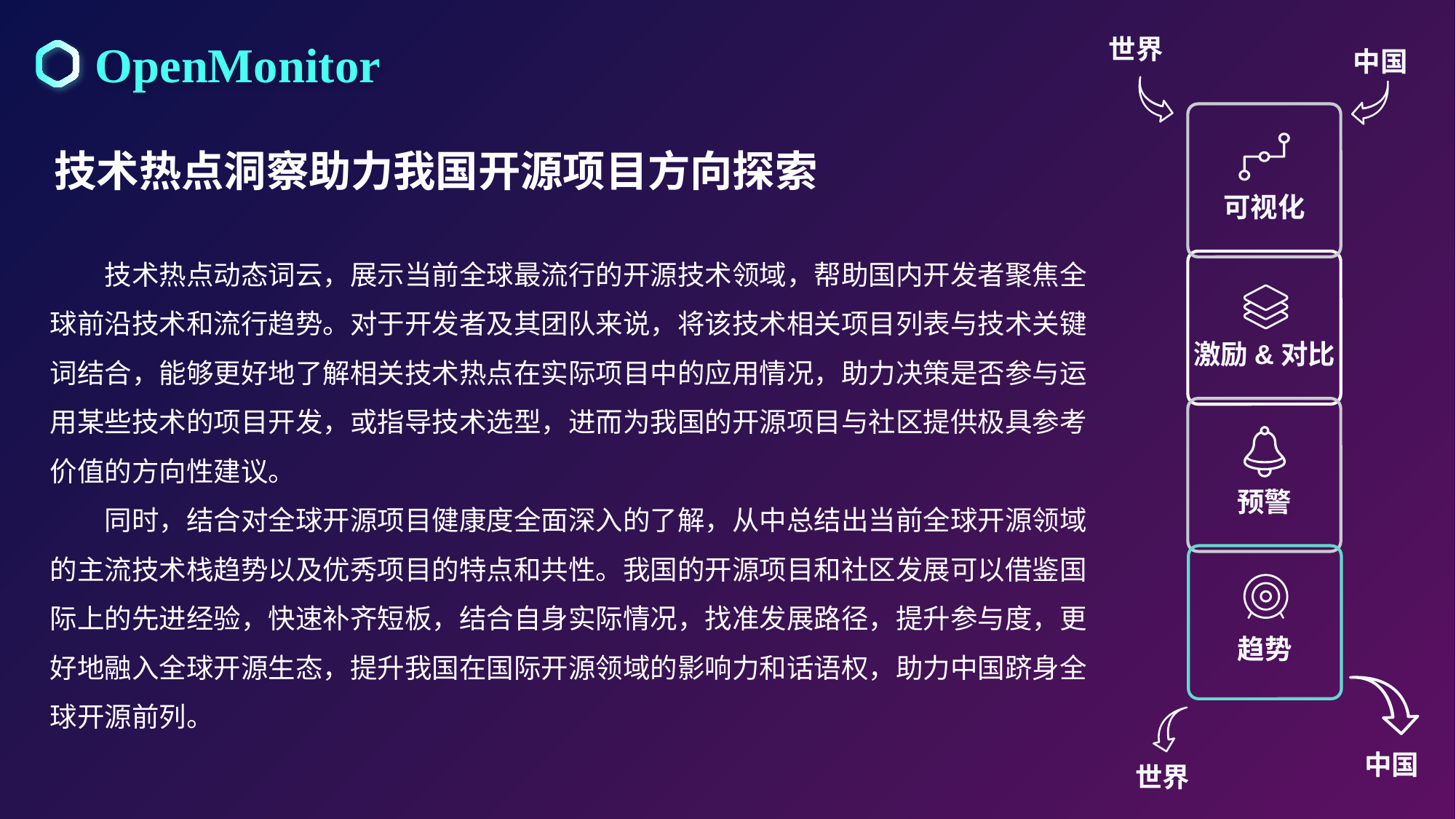

OpenMonitor
世界

中国

可视化

技术热点洞察助力我国开源项目方向探索
e7d195523061f1c03a90ee8e42cb24248e56383cd534985688F9F494128731F165EE95AB4B0C0A38076AAEA07667B1565C446FC45FF01DFB0E885BCDBDF3A284F3DB14DA61DD97F0BAB2E6C668FB493104F42542A6B12F64600C7F29ABD6B61EB27EEC89E1BADA66692744400BF56209A96BF8BF720BDBFA232DC7A21C0A1F68ECF62D340516BE57
技术热点动态词云，展示当前全球最流行的开源技术领域，帮助国内开发者聚焦全球前沿技术和流行趋势。对于开发者及其团队来说，将该技术相关项目列表与技术关键词结合，能够更好地了解相关技术热点在实际项目中的应用情况，助力决策是否参与运用某些技术的项目开发，或指导技术选型，进而为我国的开源项目与社区提供极具参考价值的方向性建议。
同时，结合对全球开源项目健康度全面深入的了解，从中总结出当前全球开源领域的主流技术栈趋势以及优秀项目的特点和共性。我国的开源项目和社区发展可以借鉴国际上的先进经验，快速补齐短板，结合自身实际情况，找准发展路径，提升参与度，更好地融入全球开源生态，提升我国在国际开源领域的影响力和话语权，助力中国跻身全球开源前列。

激励&对比

趋势

预警

中国
世界